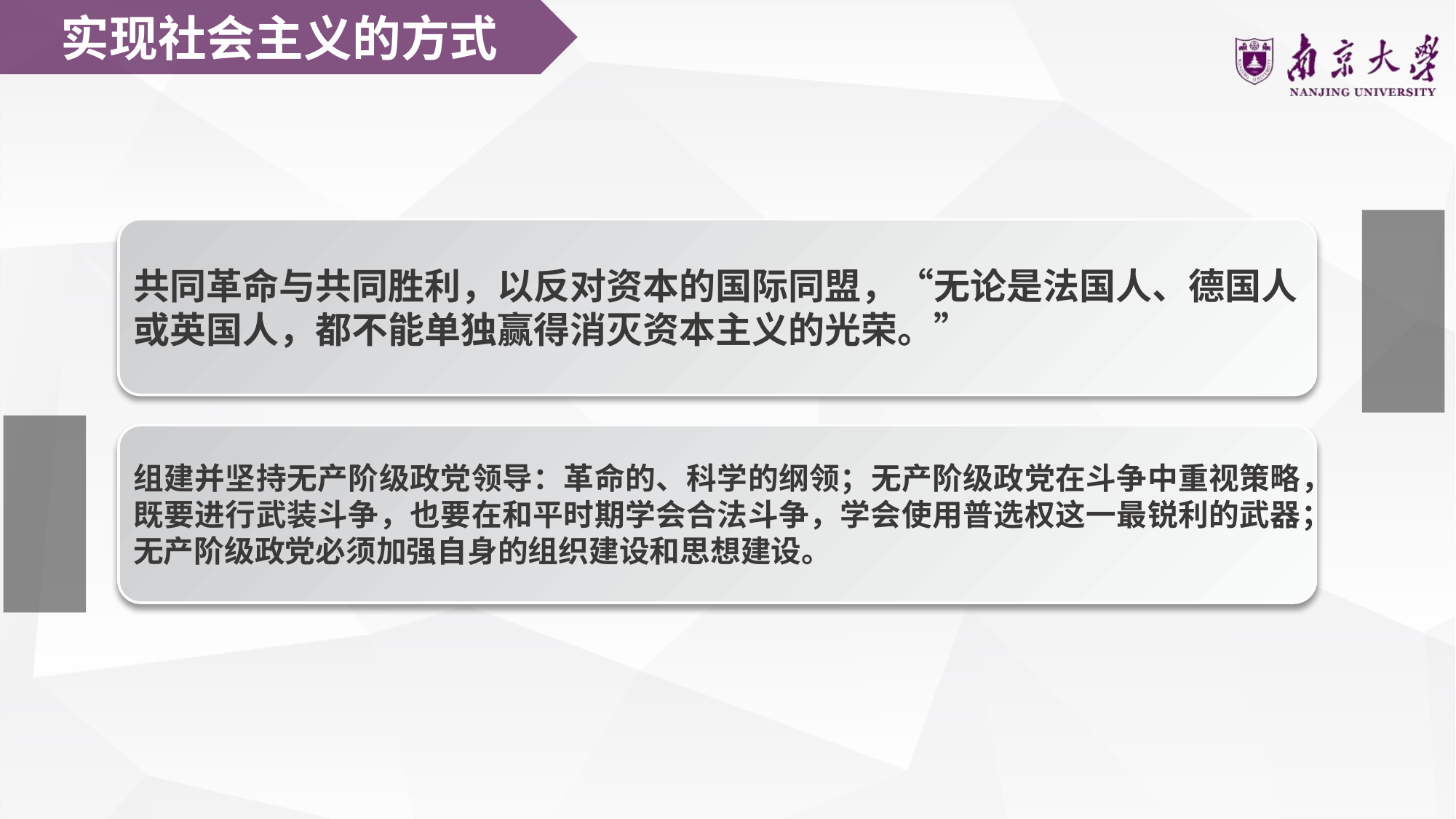

实现社会主义的方式

共同革命与共同胜利，以反对资本的国际同盟，“无论是法国人、德国人或英国人，都不能单独赢得消灭资本主义的光荣。”

组建并坚持无产阶级政党领导：革命的、科学的纲领；无产阶级政党在斗争中重视策略，既要进行武装斗争，也要在和平时期学会合法斗争，学会使用普选权这一最锐利的武器；无产阶级政党必须加强自身的组织建设和思想建设。